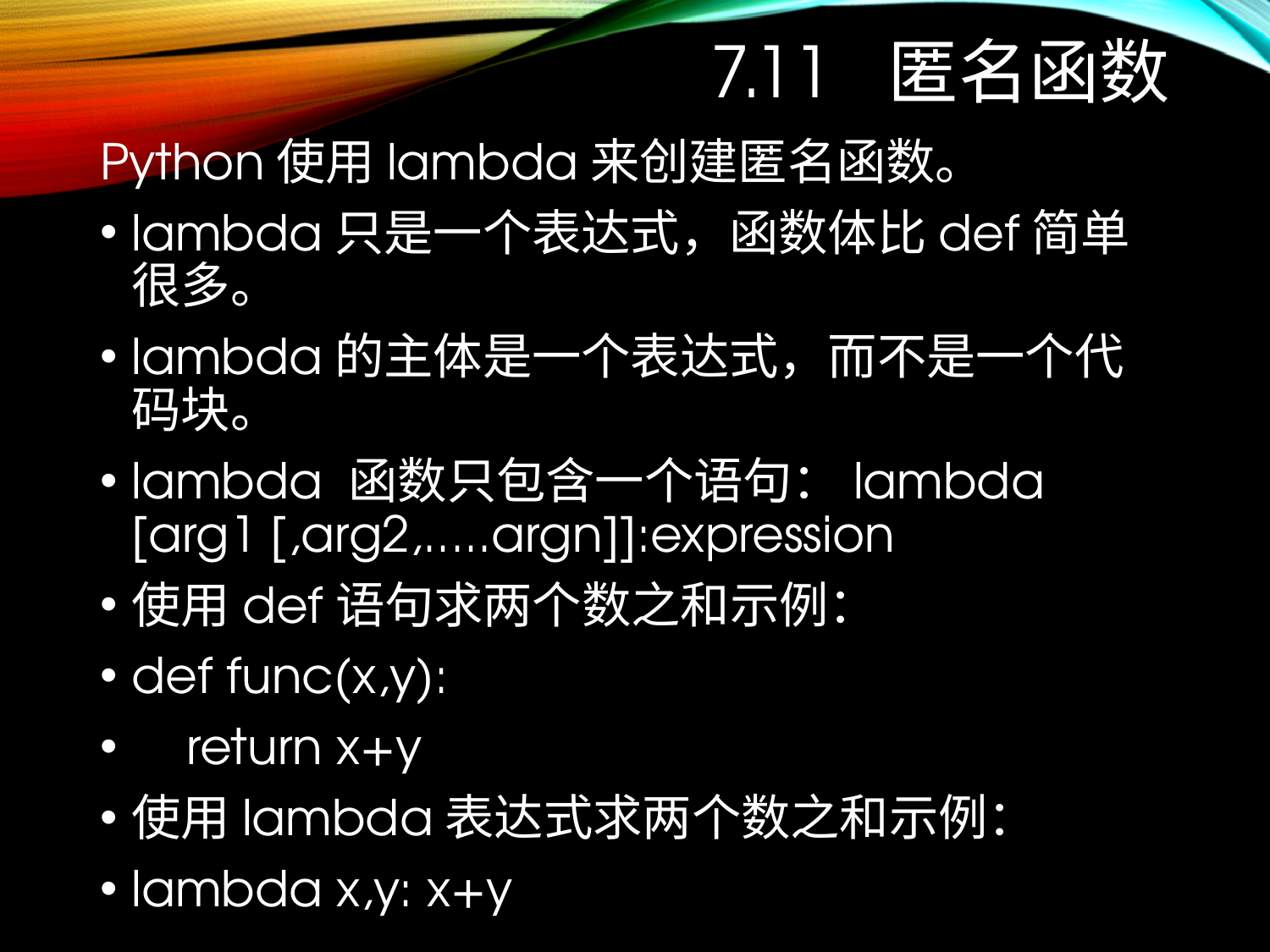

# 7.11  匿名函数
Python使用lambda来创建匿名函数。
lambda只是一个表达式，函数体比def简单很多。
lambda的主体是一个表达式，而不是一个代码块。
lambda 函数只包含一个语句：lambda [arg1 [,arg2,.....argn]]:expression
使用def语句求两个数之和示例：
def func(x,y):
    return x+y
使用lambda表达式求两个数之和示例：
lambda x,y: x+y